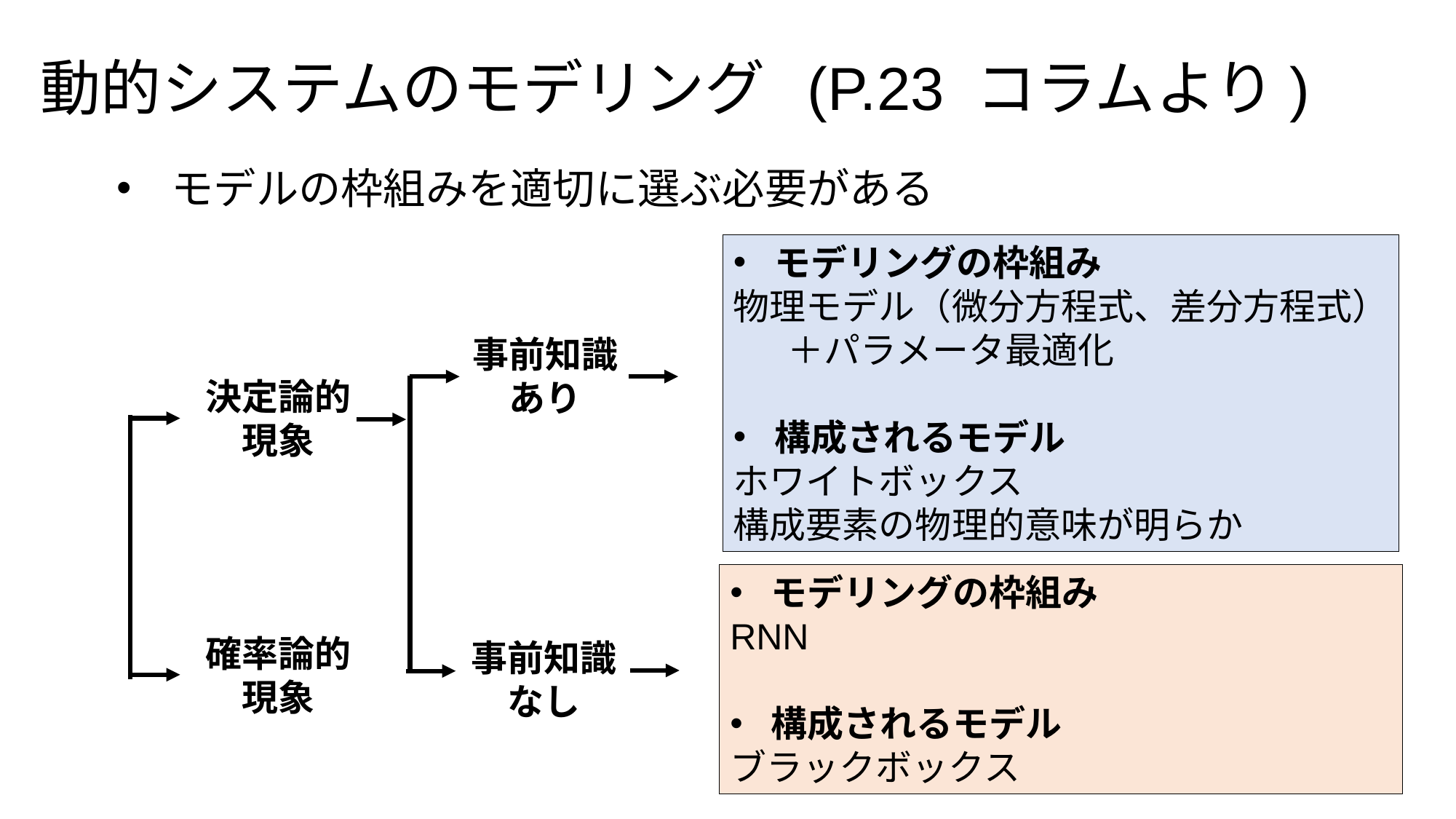

動的システムのモデリング  (P.23 コラムより)
モデルの枠組みを適切に選ぶ必要がある
モデリングの枠組み
物理モデル（微分方程式、差分方程式）
＋パラメータ最適化

構成されるモデル
ホワイトボックス
構成要素の物理的意味が明らか
事前知識
あり
決定論的
現象
モデリングの枠組み
RNN

構成されるモデル
ブラックボックス
確率論的
現象
事前知識
なし